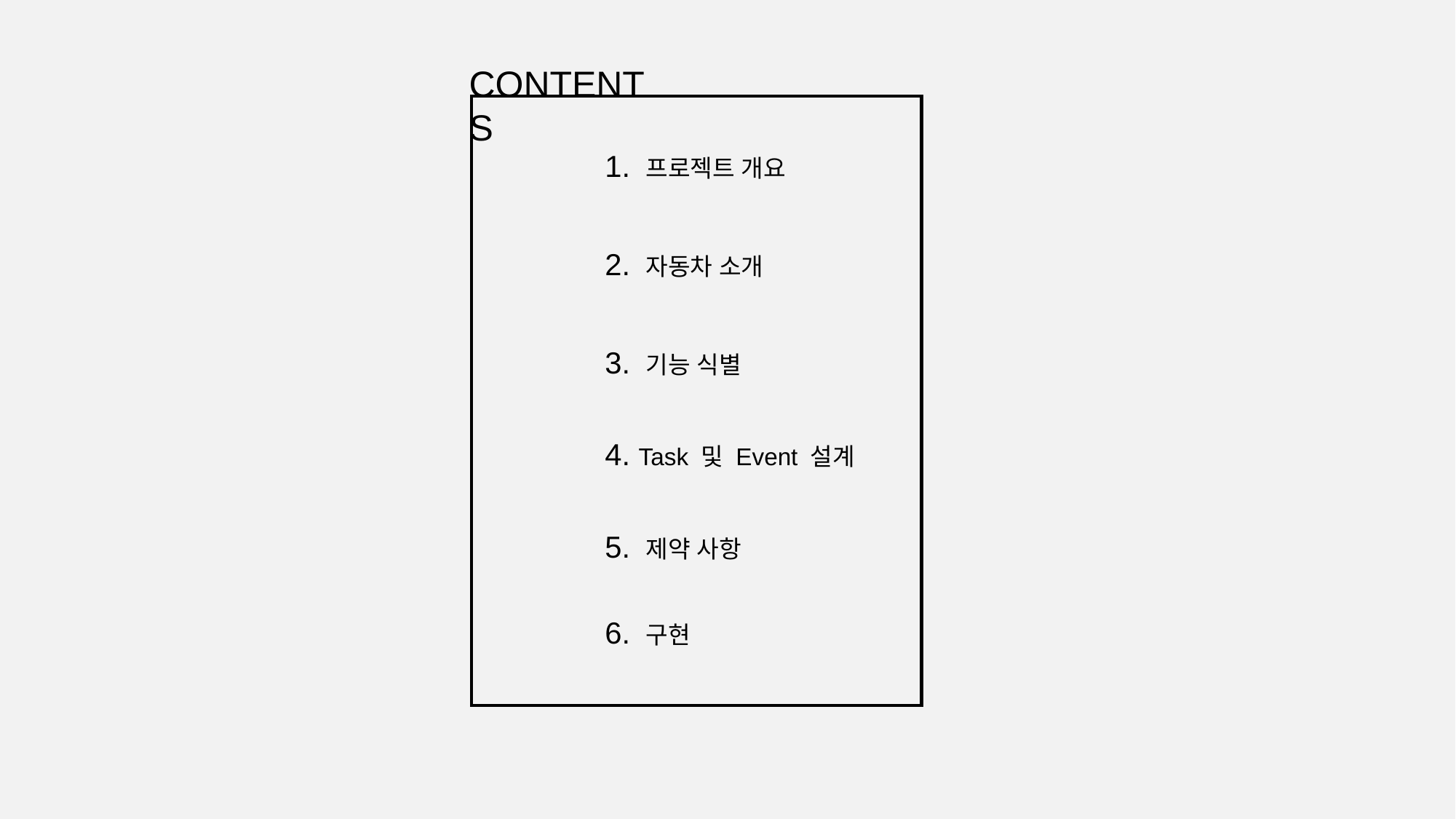

CONTENTS

1. 프로젝트 개요
2. 자동차 소개
3. 기능 식별
4. Task 및 Event 설계
5. 제약 사항
6. 구현